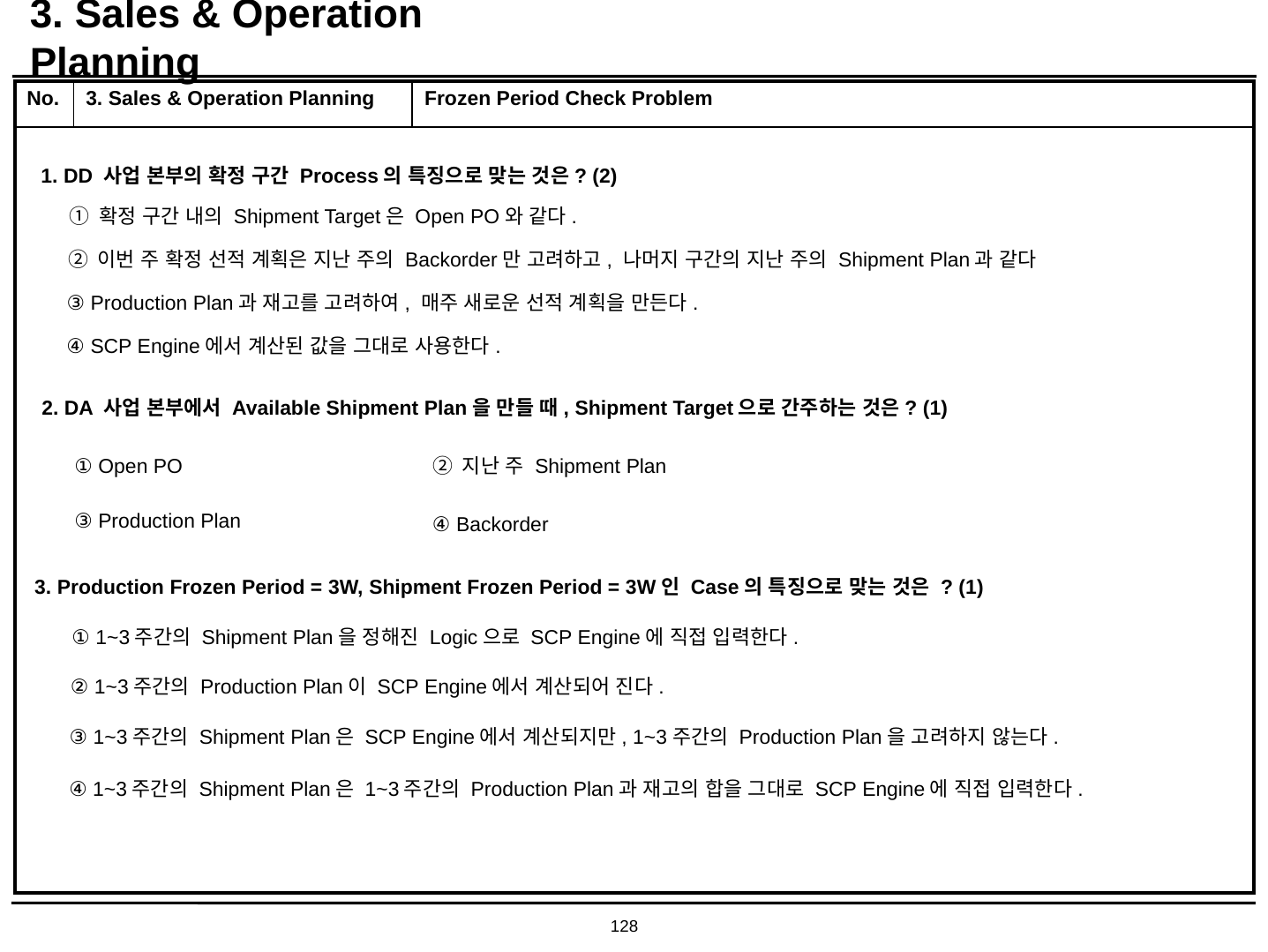

# 3. Sales & Operation Planning
| No. | 3. Sales & Operation Planning | Frozen Period Check Problem |
| --- | --- | --- |
|  |  |  |
1. DD 사업 본부의 확정 구간 Process의 특징으로 맞는 것은? (2)
① 확정 구간 내의 Shipment Target은 Open PO와 같다.
② 이번 주 확정 선적 계획은 지난 주의 Backorder만 고려하고, 나머지 구간의 지난 주의 Shipment Plan과 같다
③ Production Plan과 재고를 고려하여, 매주 새로운 선적 계획을 만든다.
④ SCP Engine에서 계산된 값을 그대로 사용한다.
2. DA 사업 본부에서 Available Shipment Plan을 만들 때, Shipment Target으로 간주하는 것은? (1)
① Open PO
② 지난 주 Shipment Plan
③ Production Plan
④ Backorder
3. Production Frozen Period = 3W, Shipment Frozen Period = 3W인 Case의 특징으로 맞는 것은 ? (1)
① 1~3주간의 Shipment Plan을 정해진 Logic으로 SCP Engine에 직접 입력한다.
② 1~3주간의 Production Plan이 SCP Engine에서 계산되어 진다.
③ 1~3주간의 Shipment Plan은 SCP Engine에서 계산되지만, 1~3주간의 Production Plan을 고려하지 않는다.
④ 1~3주간의 Shipment Plan은 1~3주간의 Production Plan과 재고의 합을 그대로 SCP Engine에 직접 입력한다.
128